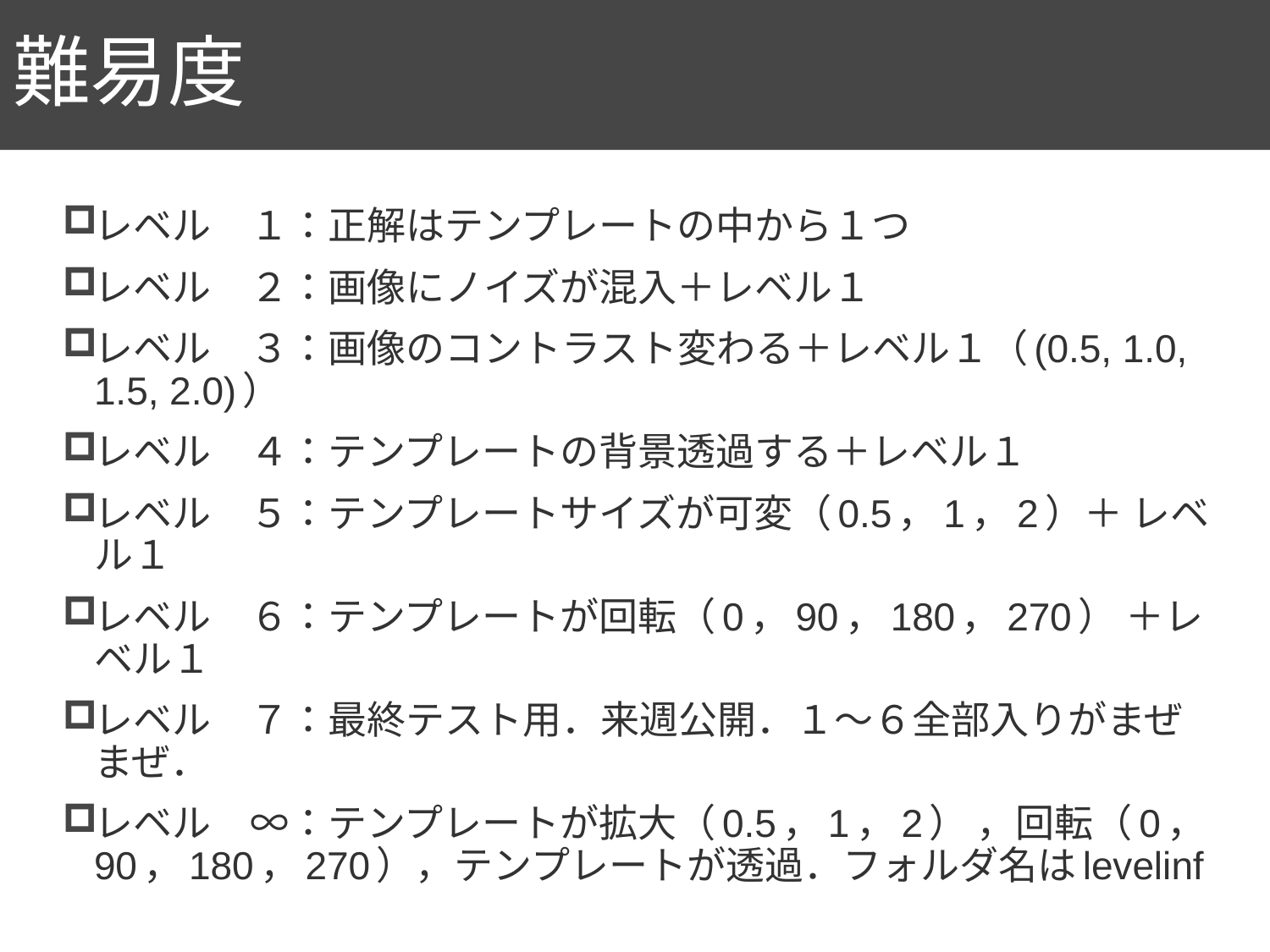

# 難易度
7
レベル　１：正解はテンプレートの中から１つ
レベル　２：画像にノイズが混入＋レベル１
レベル　３：画像のコントラスト変わる＋レベル１（(0.5, 1.0, 1.5, 2.0)）
レベル　４：テンプレートの背景透過する＋レベル１
レベル　５：テンプレートサイズが可変（0.5，1，2）＋ レベル１
レベル　６：テンプレートが回転（0，90，180，270） ＋レベル１
レベル　７：最終テスト用．来週公開．１～６全部入りがまぜまぜ．
レベル　∞：テンプレートが拡大（0.5，1，2） ，回転（0，90，180，270），テンプレートが透過．フォルダ名はlevelinf